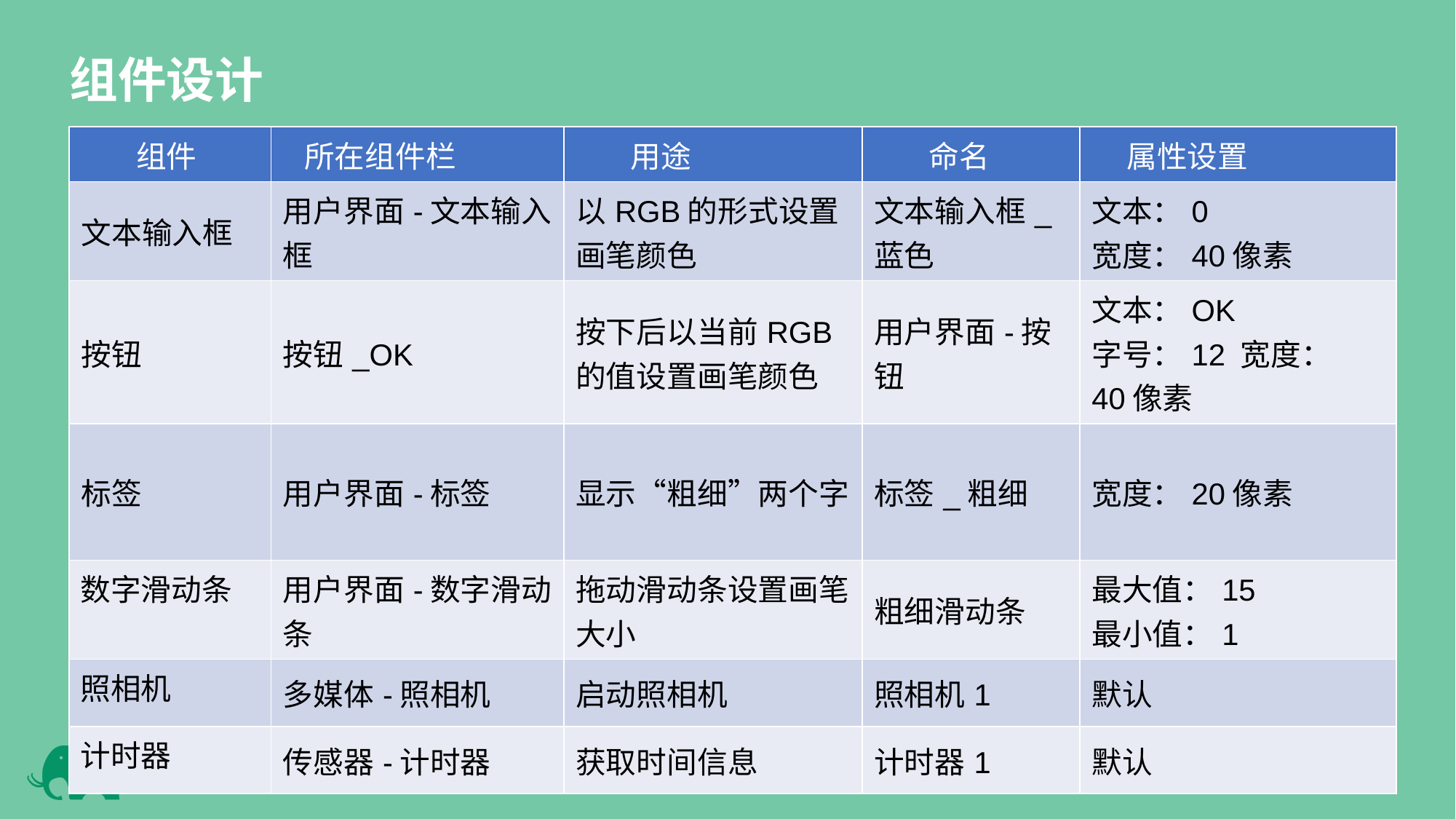

组件设计

| 组件 | 所在组件栏 | 用途 | 命名 | 属性设置 |
| --- | --- | --- | --- | --- |
| 文本输入框 | 用户界面-文本输入框 | 以RGB的形式设置画笔颜色 | 文本输入框\_蓝色 | 文本：0 宽度：40像素 |
| 按钮 | 按钮\_OK | 按下后以当前RGB的值设置画笔颜色 | 用户界面-按钮 | 文本：OK 字号：12 宽度： 40像素 |
| 标签 | 用户界面-标签 | 显示“粗细”两个字 | 标签\_粗细 | 宽度：20像素 |
| 数字滑动条 | 用户界面-数字滑动条 | 拖动滑动条设置画笔大小 | 粗细滑动条 | 最大值：15 最小值：1 |
| 照相机 | 多媒体-照相机 | 启动照相机 | 照相机1 | 默认 |
| 计时器 | 传感器-计时器 | 获取时间信息 | 计时器1 | 默认 |